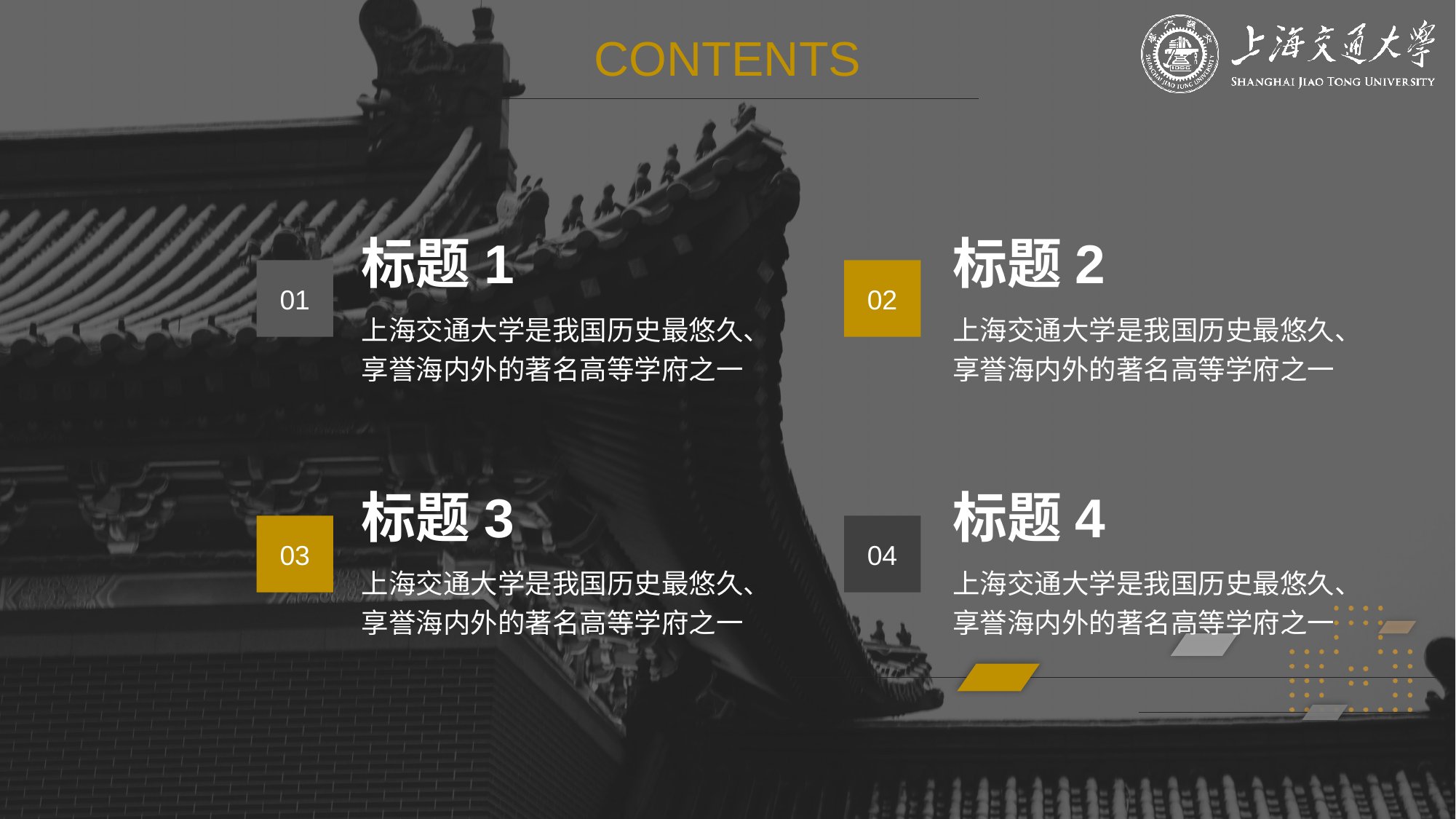

CONTENTS
标题1
标题2
01
02
上海交通大学是我国历史最悠久、享誉海内外的著名高等学府之一
上海交通大学是我国历史最悠久、享誉海内外的著名高等学府之一
标题3
标题4
03
04
上海交通大学是我国历史最悠久、享誉海内外的著名高等学府之一
上海交通大学是我国历史最悠久、享誉海内外的著名高等学府之一